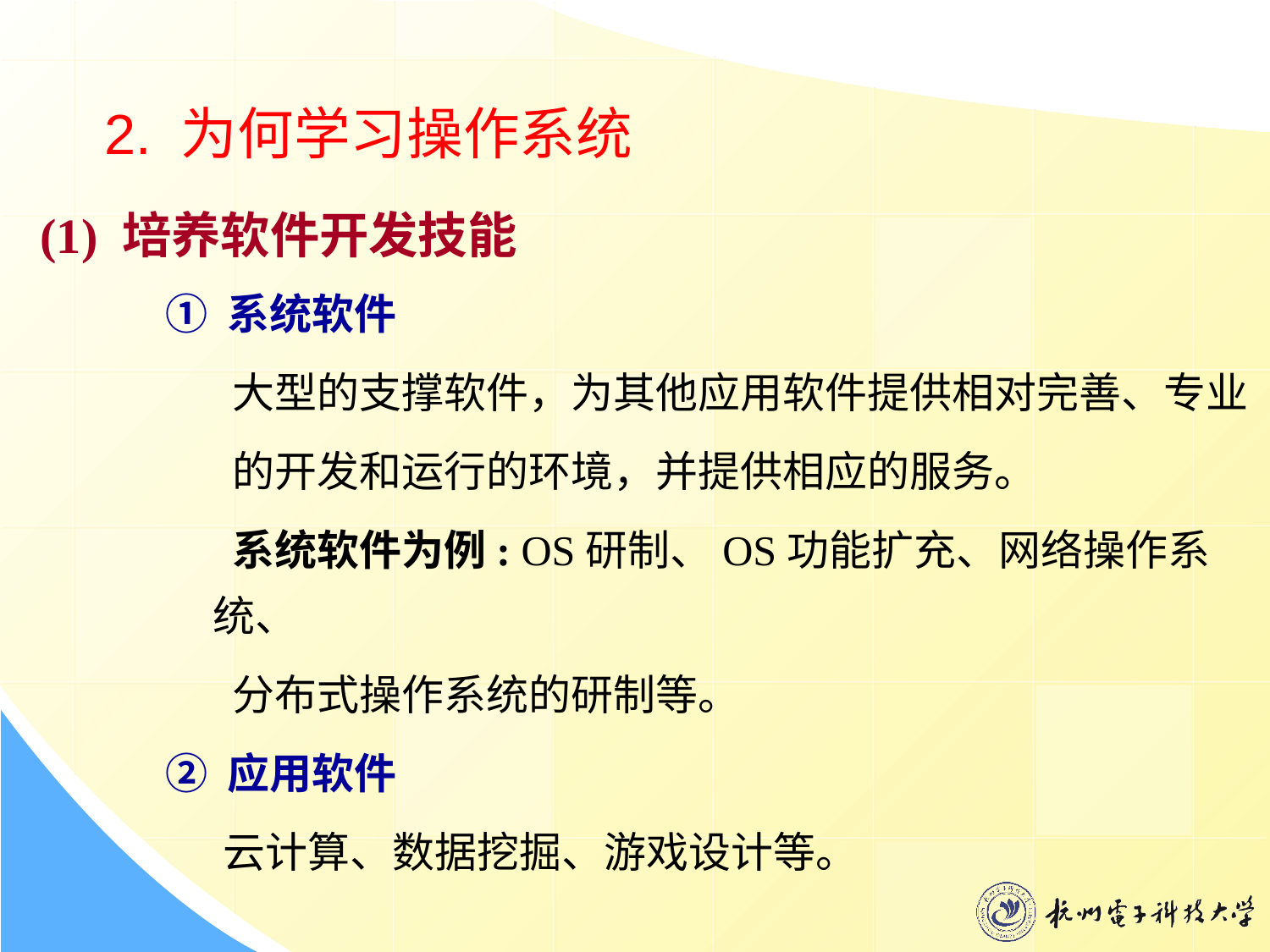

2. 为何学习操作系统
 (1) 培养软件开发技能
① 系统软件
      大型的支撑软件，为其他应用软件提供相对完善、专业
      的开发和运行的环境，并提供相应的服务。
      系统软件为例: OS研制、OS功能扩充、网络操作系统、
      分布式操作系统的研制等。
② 应用软件
     云计算、数据挖掘、游戏设计等。